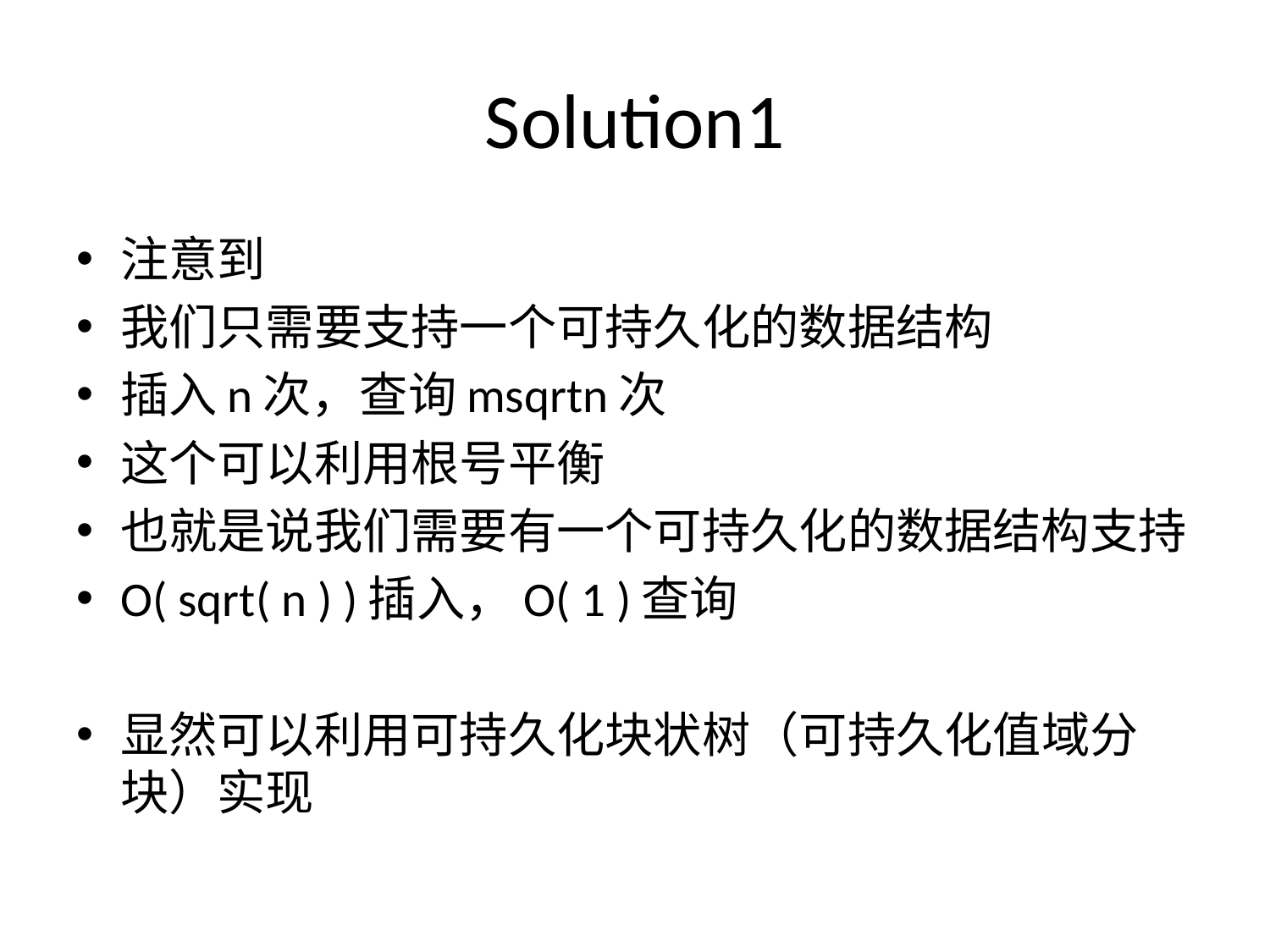

# Solution1
注意到
我们只需要支持一个可持久化的数据结构
插入n次，查询msqrtn次
这个可以利用根号平衡
也就是说我们需要有一个可持久化的数据结构支持
O( sqrt( n ) )插入，O( 1 )查询

显然可以利用可持久化块状树（可持久化值域分块）实现